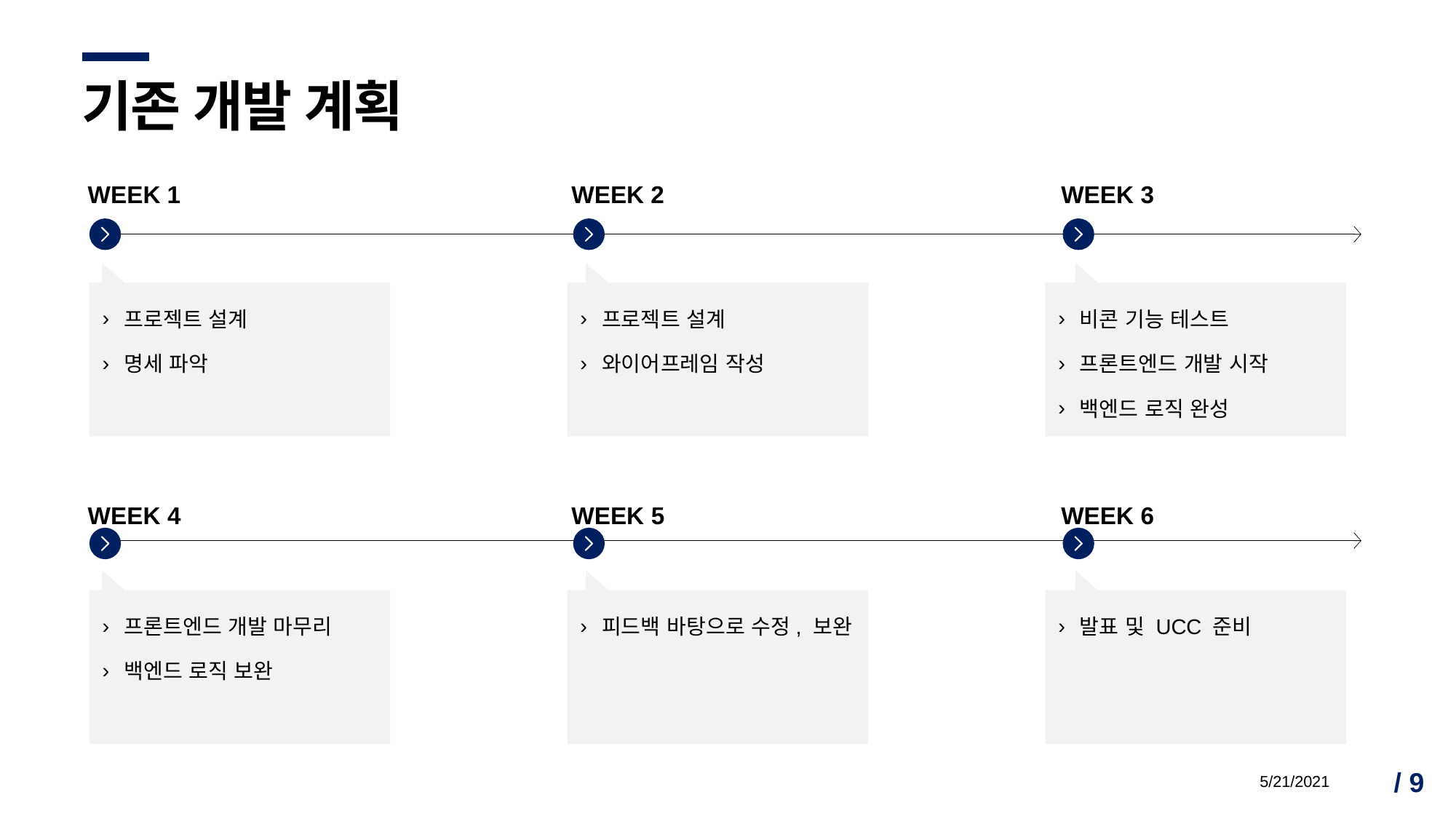

# 기존 개발 계획
WEEK 1
WEEK 2
WEEK 3

프로젝트 설계
명세 파악
프로젝트 설계
와이어프레임 작성
비콘 기능 테스트
프론트엔드 개발 시작
백엔드 로직 완성

WEEK 4
WEEK 5
WEEK 6

프론트엔드 개발 마무리
백엔드 로직 보완

피드백 바탕으로 수정, 보완
발표 및 UCC 준비

5/21/2021
/ 9